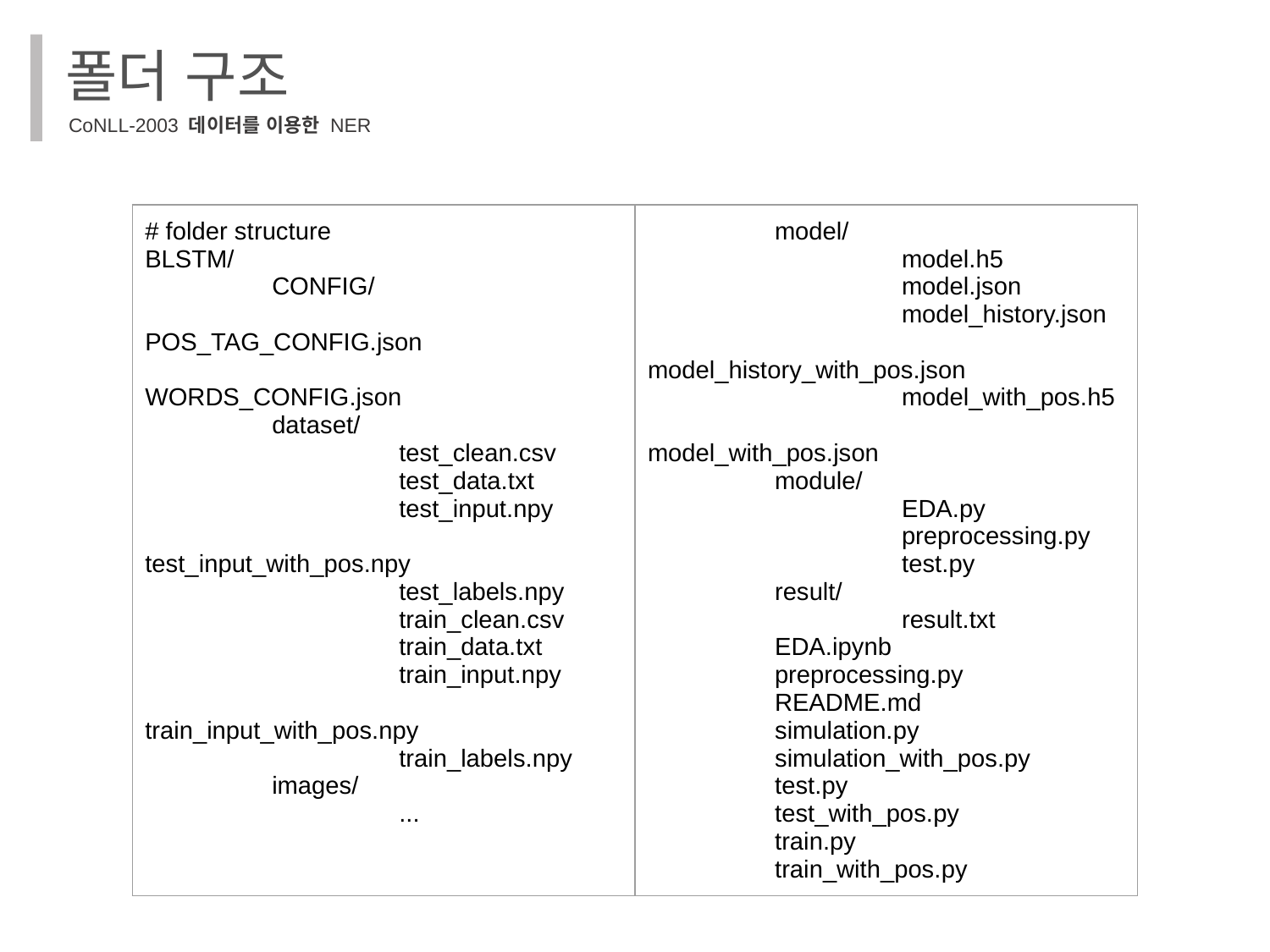

폴더 구조
CoNLL-2003 데이터를 이용한 NER
| # folder structure BLSTM/ CONFIG/ POS\_TAG\_CONFIG.json WORDS\_CONFIG.json dataset/ test\_clean.csv test\_data.txt test\_input.npy test\_input\_with\_pos.npy test\_labels.npy train\_clean.csv train\_data.txt train\_input.npy train\_input\_with\_pos.npy train\_labels.npy images/ ... | model/ model.h5 model.json model\_history.json model\_history\_with\_pos.json model\_with\_pos.h5 model\_with\_pos.json module/ EDA.py preprocessing.py test.py result/ result.txt EDA.ipynb preprocessing.py README.md simulation.py simulation\_with\_pos.py test.py test\_with\_pos.py train.py train\_with\_pos.py |
| --- | --- |